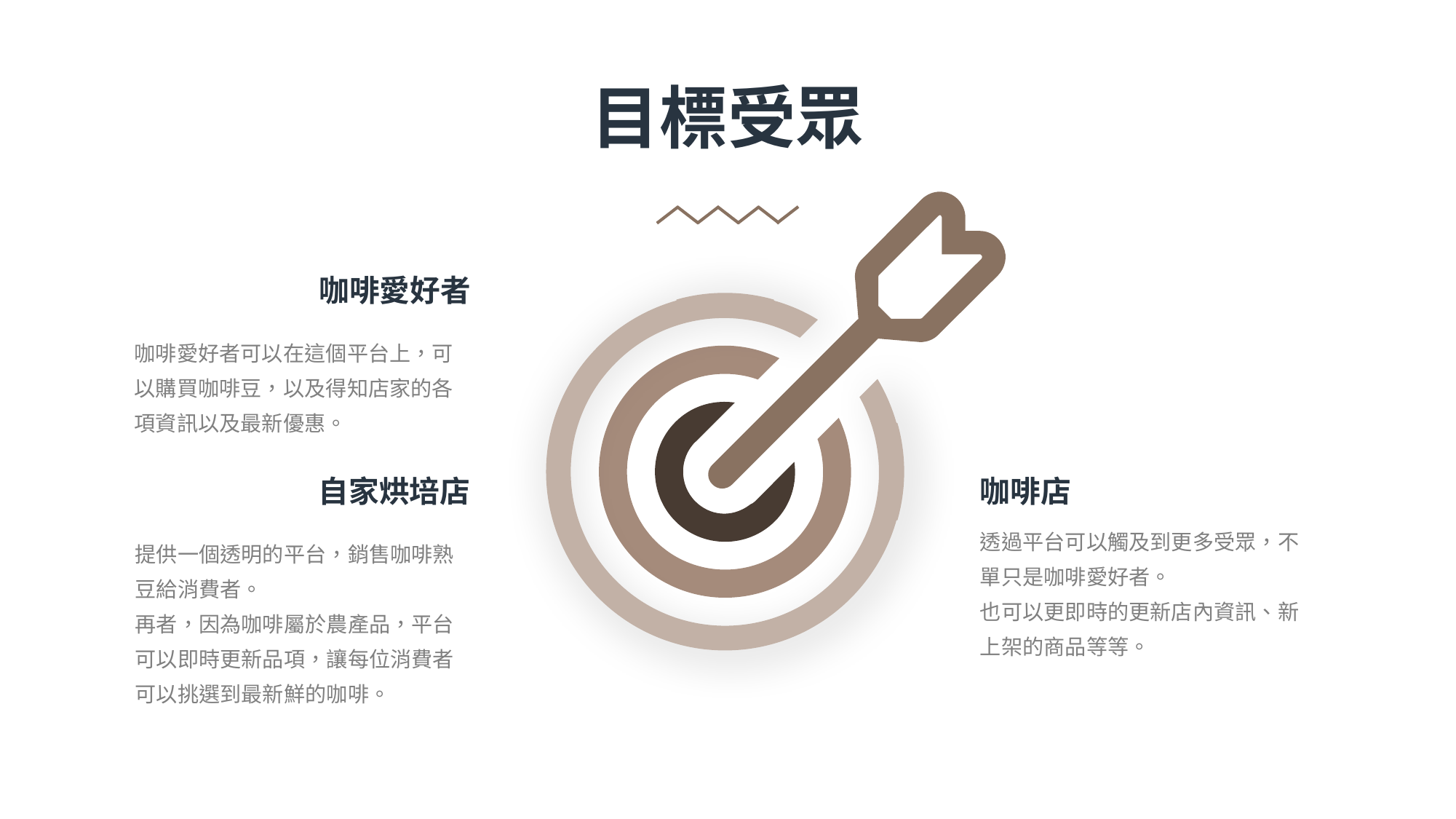

目標受眾

咖啡愛好者
咖啡愛好者可以在這個平台上，可以購買咖啡豆，以及得知店家的各項資訊以及最新優惠。
自家烘培店
提供一個透明的平台，銷售咖啡熟豆給消費者。
再者，因為咖啡屬於農產品，平台可以即時更新品項，讓每位消費者可以挑選到最新鮮的咖啡。
咖啡店
透過平台可以觸及到更多受眾，不單只是咖啡愛好者。
也可以更即時的更新店內資訊、新上架的商品等等。